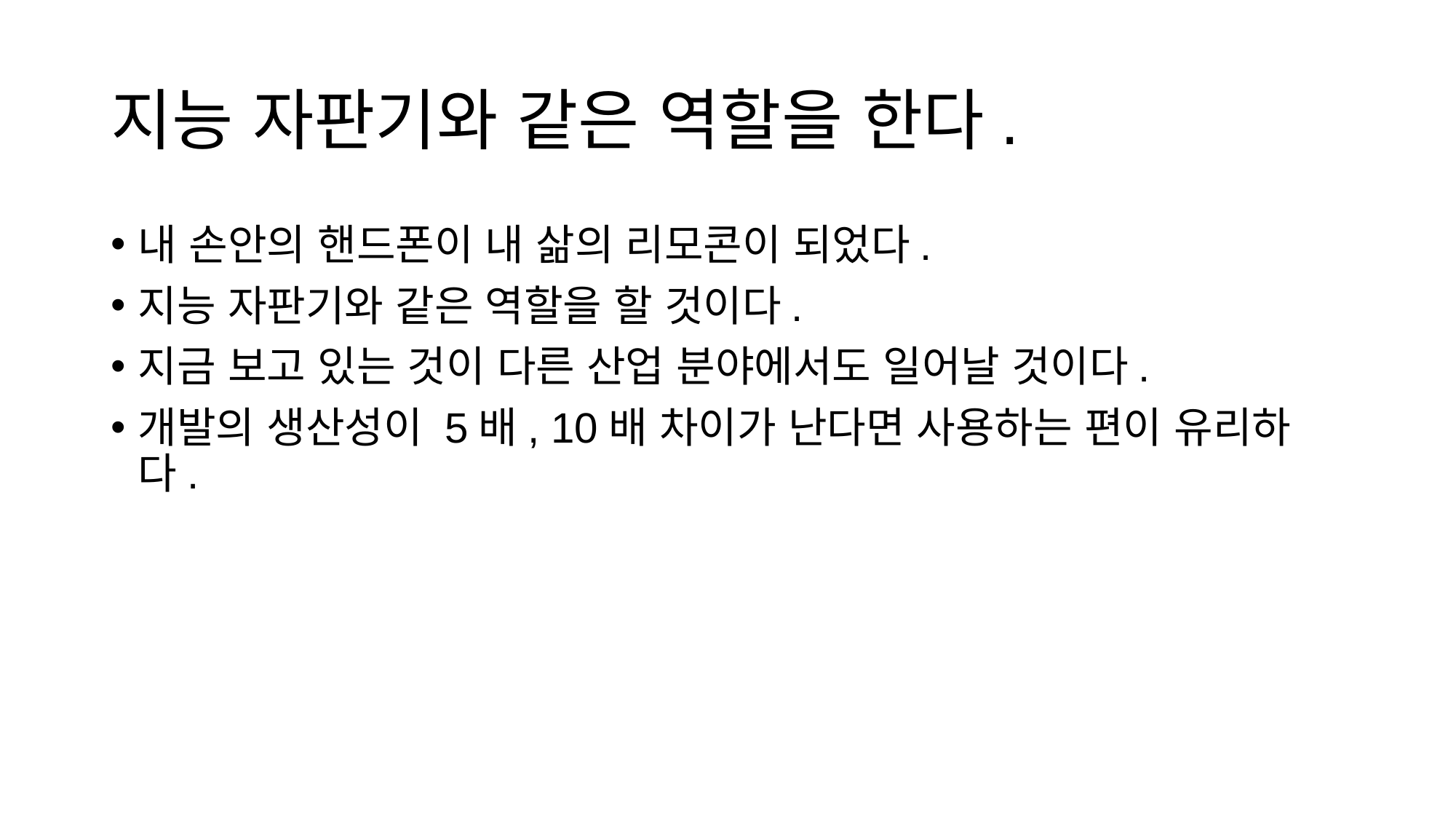

# 지능 자판기와 같은 역할을 한다.
내 손안의 핸드폰이 내 삶의 리모콘이 되었다.
지능 자판기와 같은 역할을 할 것이다.
지금 보고 있는 것이 다른 산업 분야에서도 일어날 것이다.
개발의 생산성이 5배, 10배 차이가 난다면 사용하는 편이 유리하다.